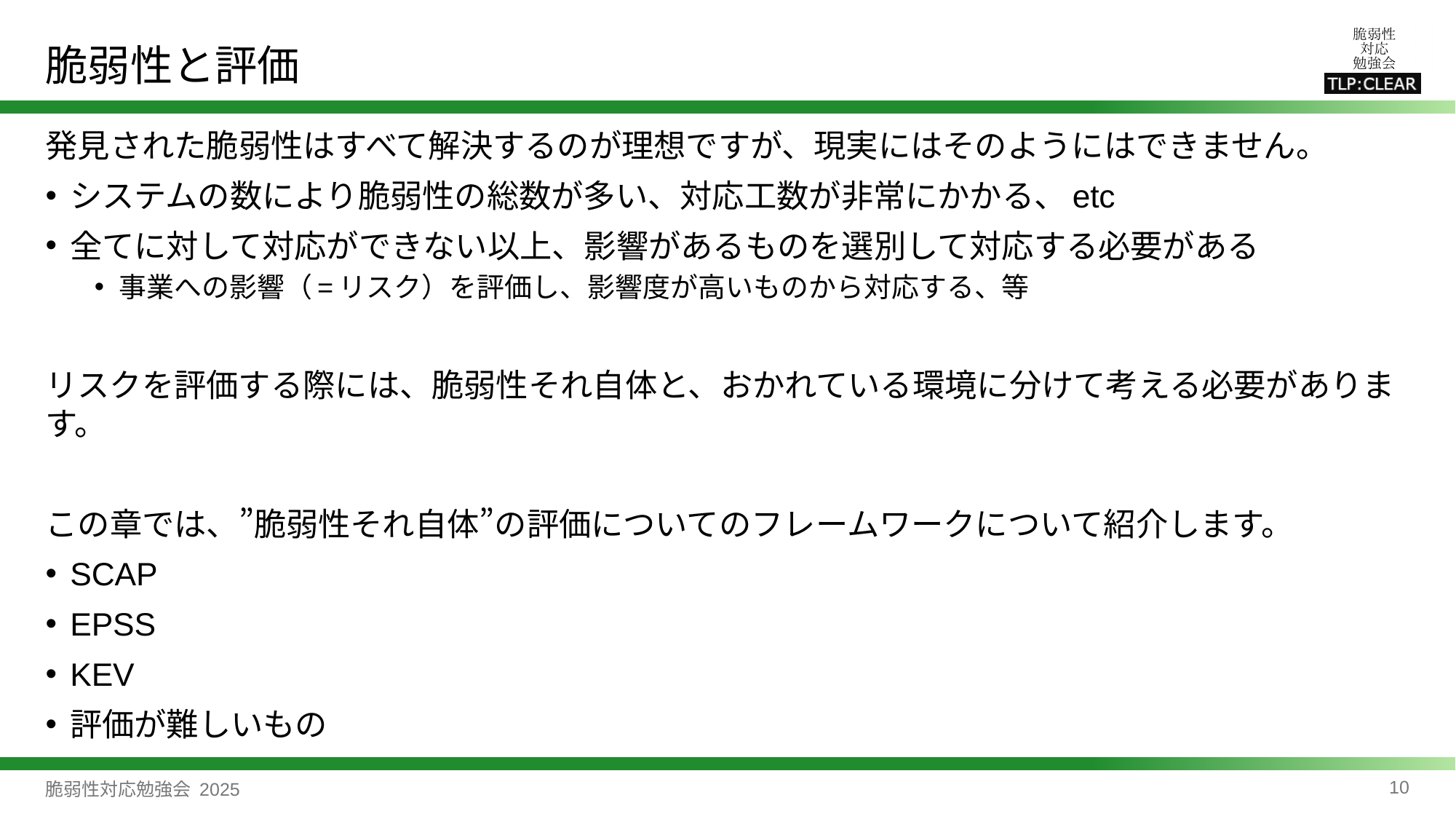

# 脆弱性と評価
発見された脆弱性はすべて解決するのが理想ですが、現実にはそのようにはできません。
システムの数により脆弱性の総数が多い、対応工数が非常にかかる、etc
全てに対して対応ができない以上、影響があるものを選別して対応する必要がある
事業への影響（=リスク）を評価し、影響度が高いものから対応する、等

リスクを評価する際には、脆弱性それ自体と、おかれている環境に分けて考える必要があります。

この章では、”脆弱性それ自体”の評価についてのフレームワークについて紹介します。
SCAP
EPSS
KEV
評価が難しいもの
10
脆弱性対応勉強会 2025